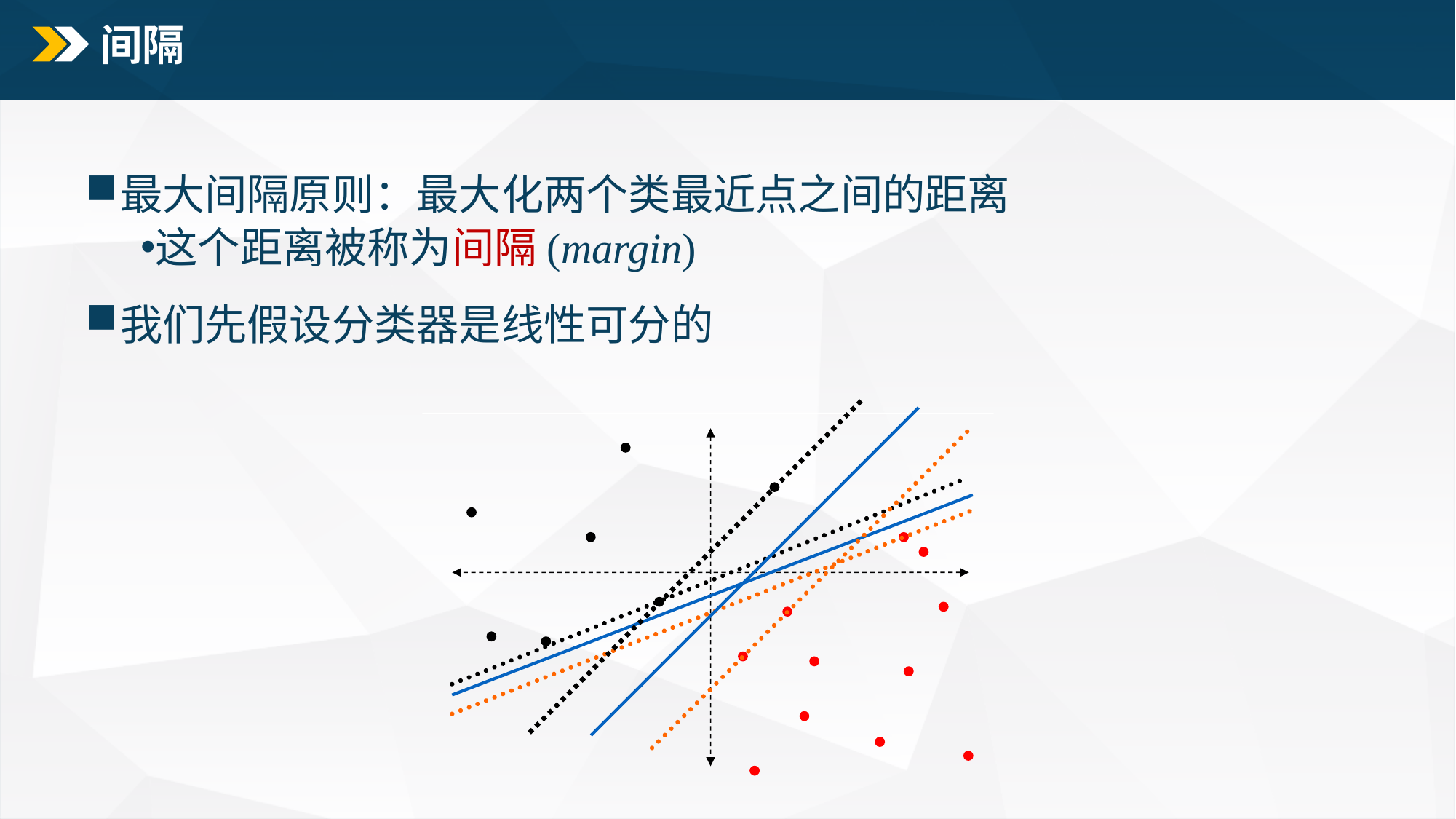

# 间隔
最大间隔原则：最大化两个类最近点之间的距离
这个距离被称为间隔(margin)
我们先假设分类器是线性可分的